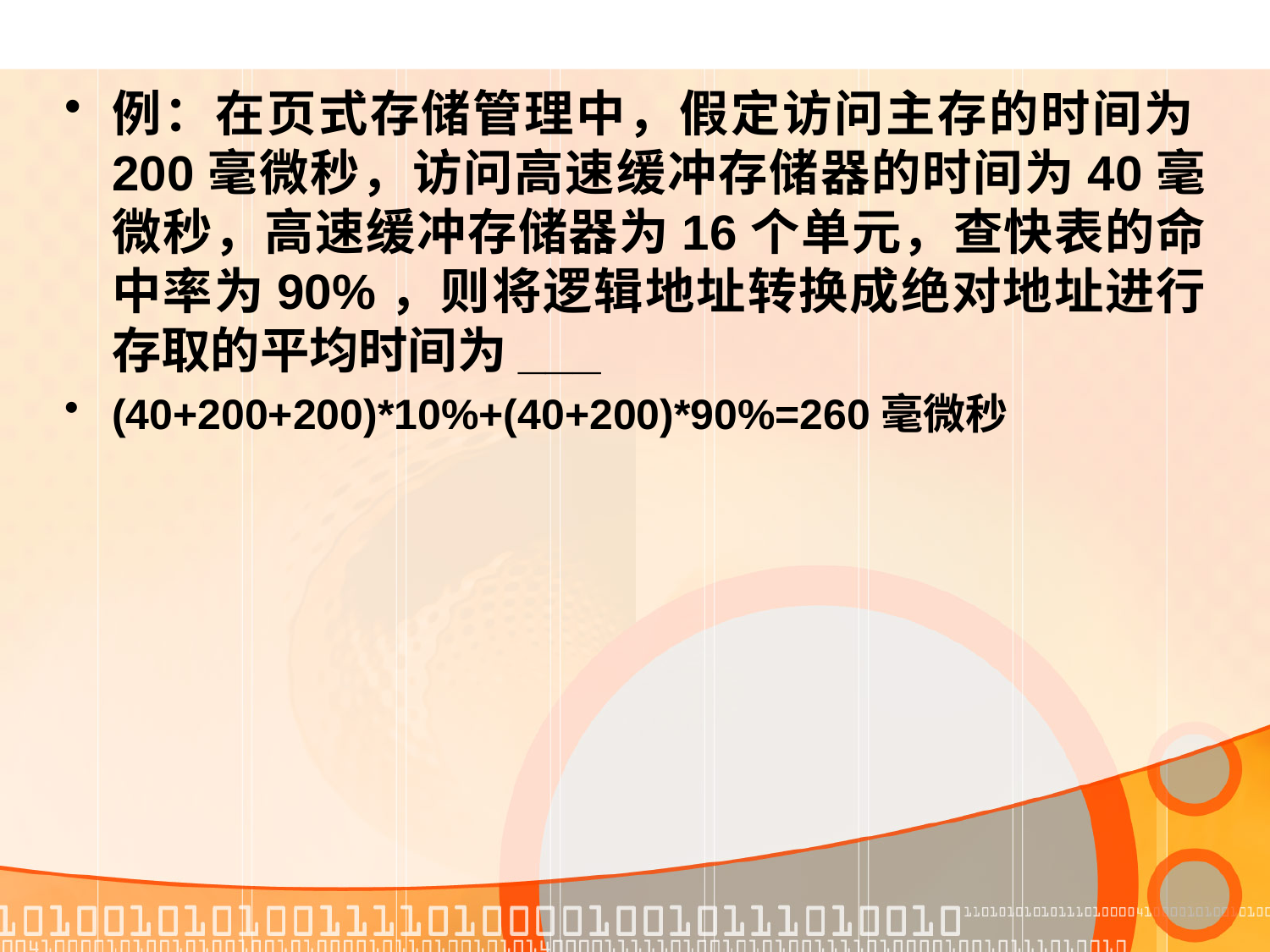

例：在页式存储管理中，假定访问主存的时间为200毫微秒，访问高速缓冲存储器的时间为40毫微秒，高速缓冲存储器为16个单元，查快表的命中率为90%，则将逻辑地址转换成绝对地址进行存取的平均时间为___
(40+200+200)*10%+(40+200)*90%=260毫微秒